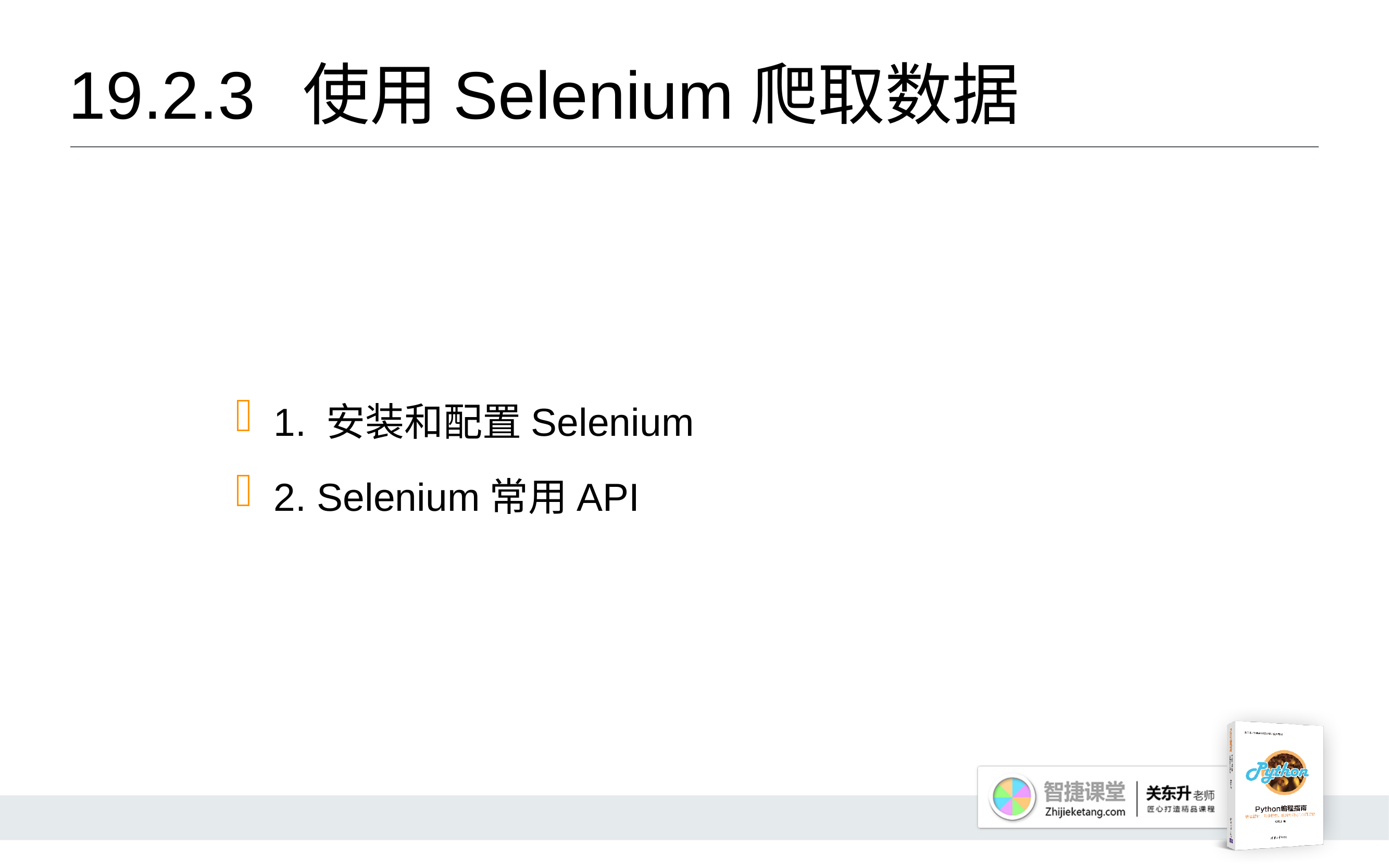

# 19.2.3 	使用Selenium爬取数据
1. 安装和配置Selenium
2. Selenium常用API